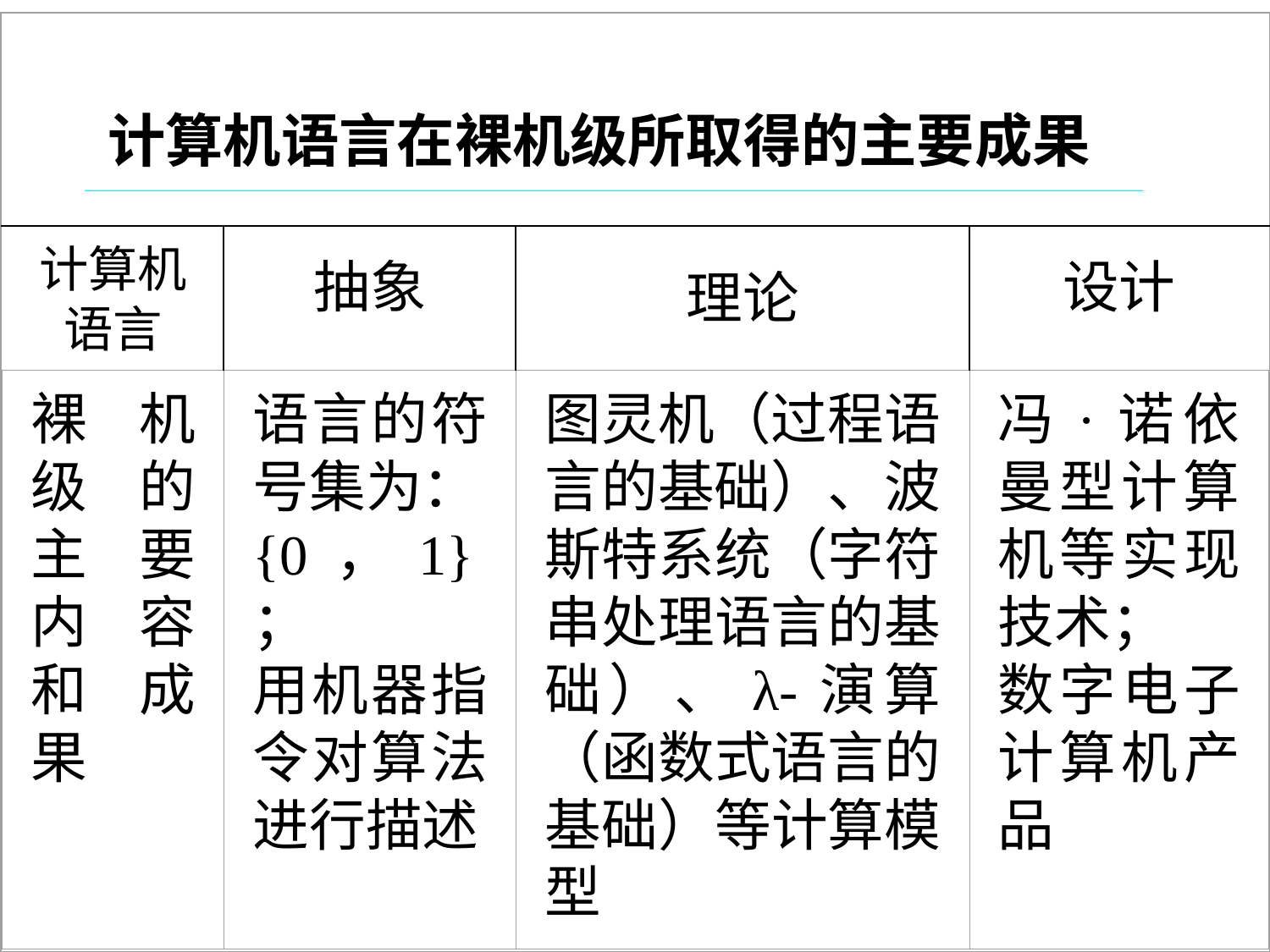

计算机语言

抽象

理论

设计

裸机级的主要内容和成果

语言的符号集为：{0，1}；
用机器指令对算法进行描述

图灵机（过程语言的基础）、波斯特系统（字符串处理语言的基础）、λ-演算（函数式语言的基础）等计算模型

冯·诺依曼型计算机等实现技术；
数字电子计算机产品

计算机语言在裸机级所取得的主要成果